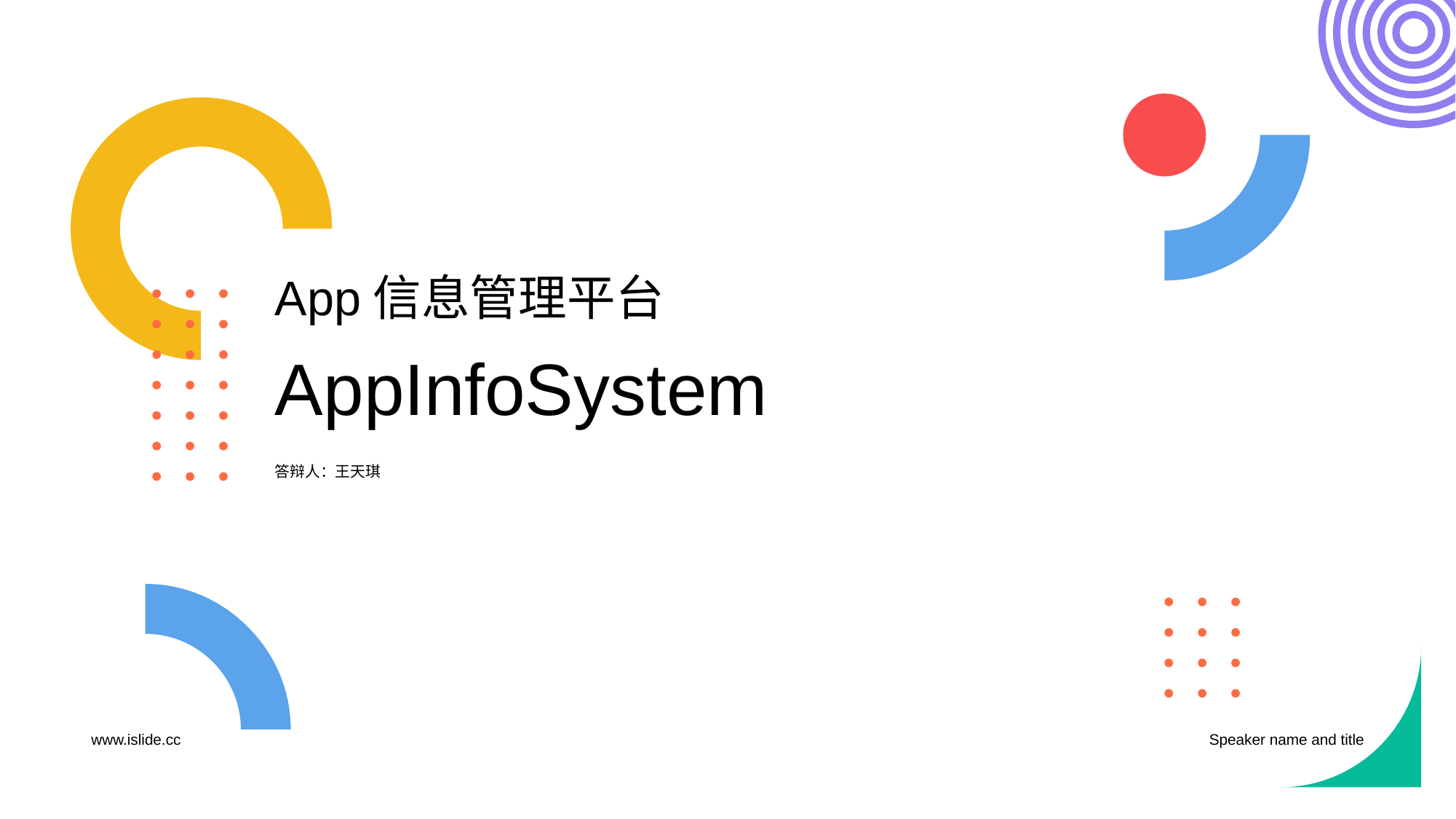

# App信息管理平台 AppInfoSystem
答辩人：王天琪
www.islide.cc
Speaker name and title